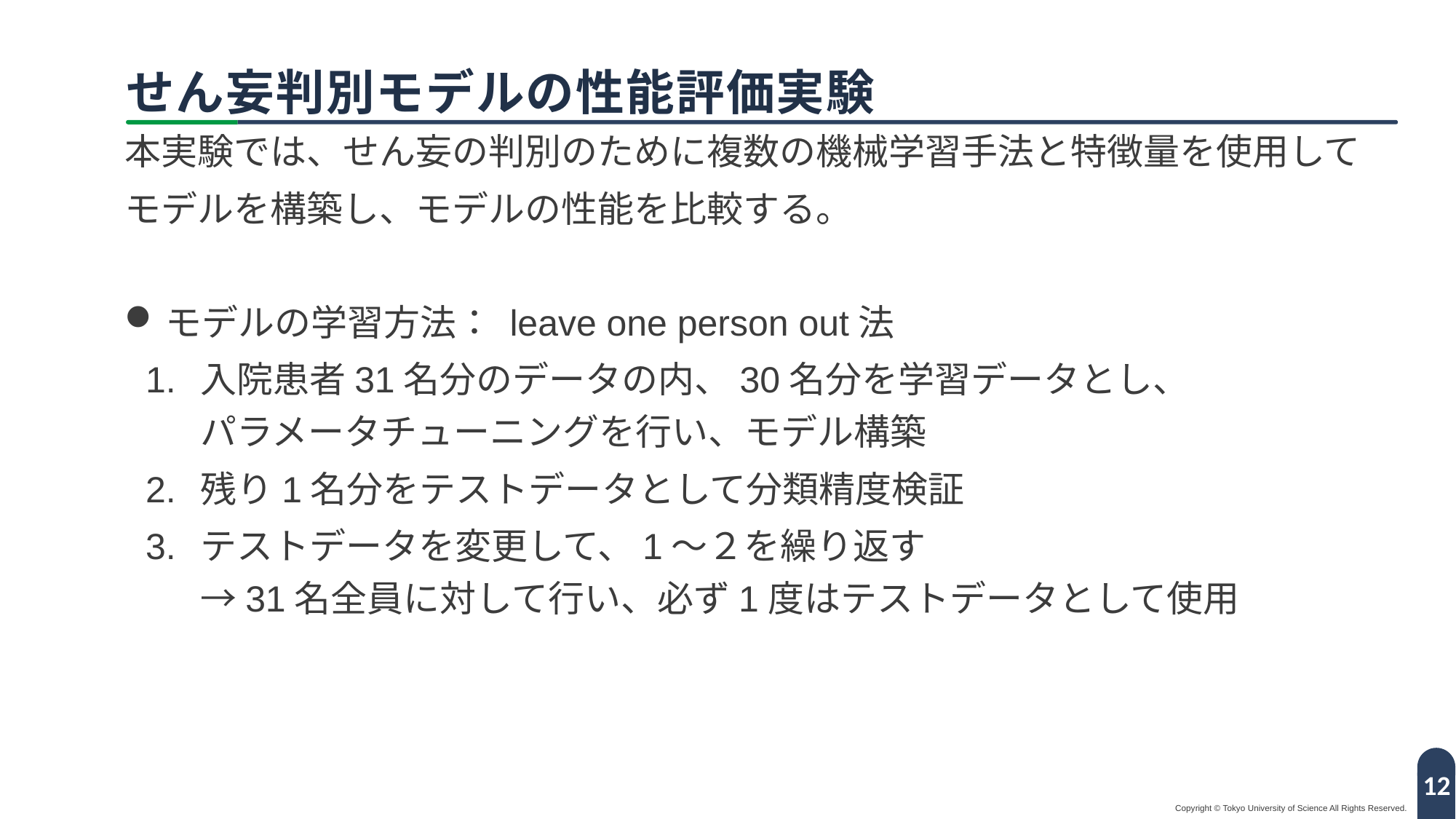

# せん妄判別モデルの性能評価実験
本実験では、せん妄の判別のために複数の機械学習手法と特徴量を使用して
モデルを構築し、モデルの性能を比較する。

モデルの学習方法： leave one person out法
入院患者31名分のデータの内、30名分を学習データとし、                     パラメータチューニングを行い、モデル構築
残り1名分をテストデータとして分類精度検証
テストデータを変更して、1～２を繰り返す
→31名全員に対して行い、必ず1度はテストデータとして使用